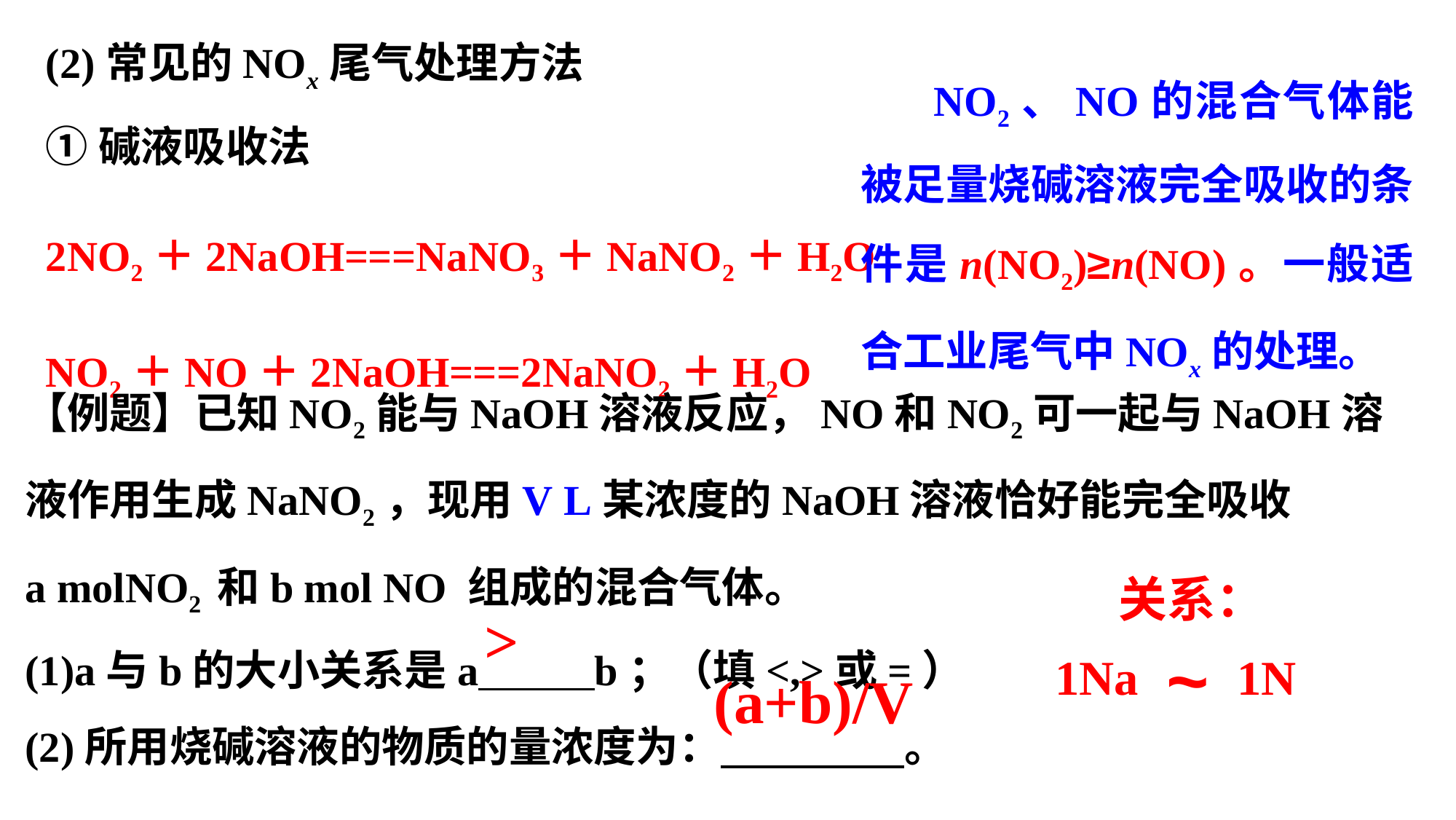

(2)常见的NOx尾气处理方法
①碱液吸收法
2NO2＋2NaOH===NaNO3＋NaNO2＋H2O
NO2＋NO＋2NaOH===2NaNO2＋H2O
      NO2、NO的混合气体能被足量烧碱溶液完全吸收的条件是n(NO2)≥n(NO)。一般适合工业尾气中NOx的处理。
【例题】已知NO2能与NaOH溶液反应，NO和NO2可一起与NaOH溶液作用生成NaNO2，现用V L某浓度的NaOH溶液恰好能完全吸收 a molNO2 和b mol NO 组成的混合气体。
(1)a与b的大小关系是a           b；（填<,>或=）
(2)所用烧碱溶液的物质的量浓度为：                   。
关系：
>
~
1Na
1N
(a+b)/V